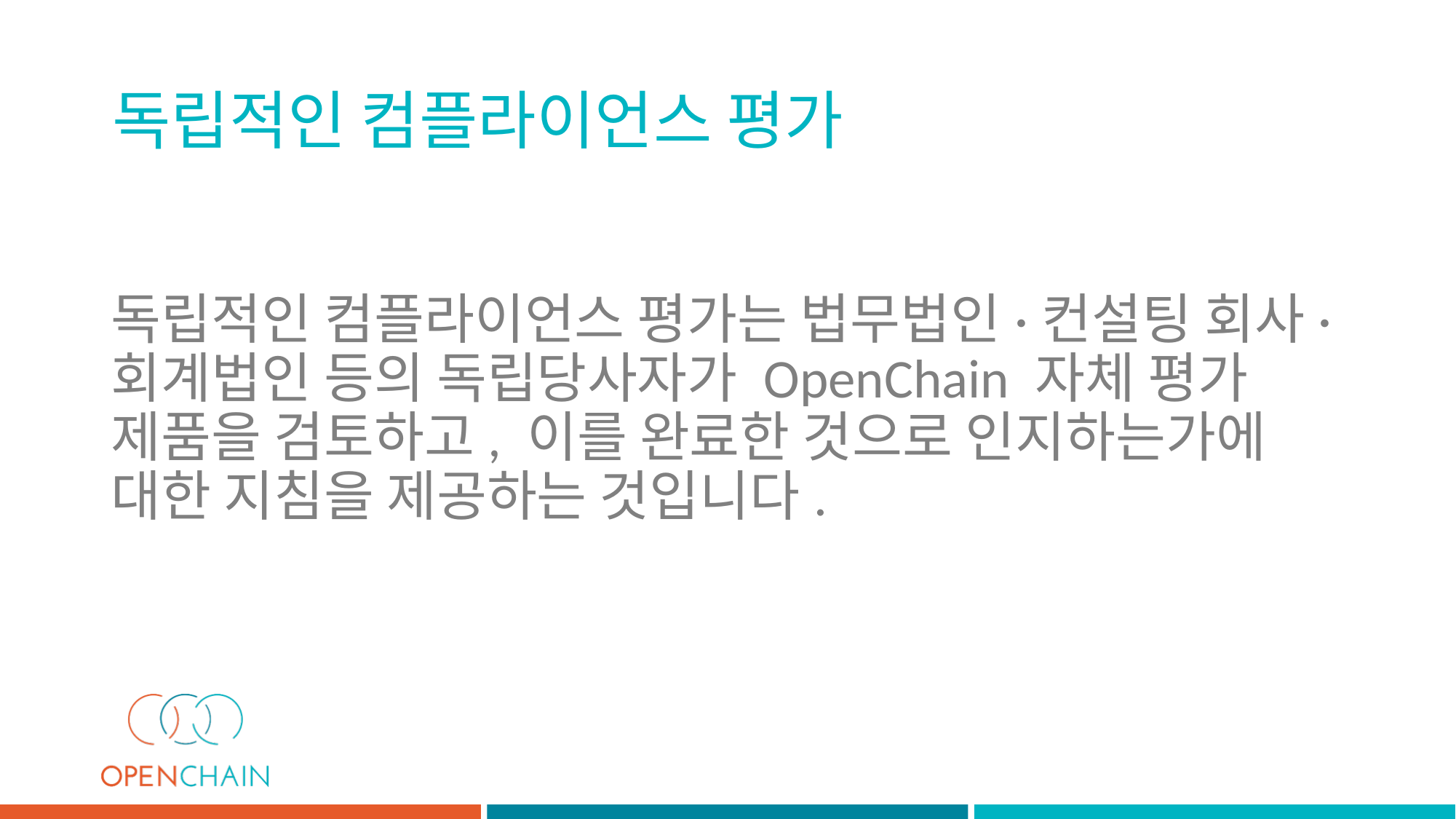

독립적인 컴플라이언스 평가
# 독립적인 컴플라이언스 평가는 법무법인·컨설팅 회사·회계법인 등의 독립당사자가 OpenChain 자체 평가 제품을 검토하고, 이를 완료한 것으로 인지하는가에 대한 지침을 제공하는 것입니다.